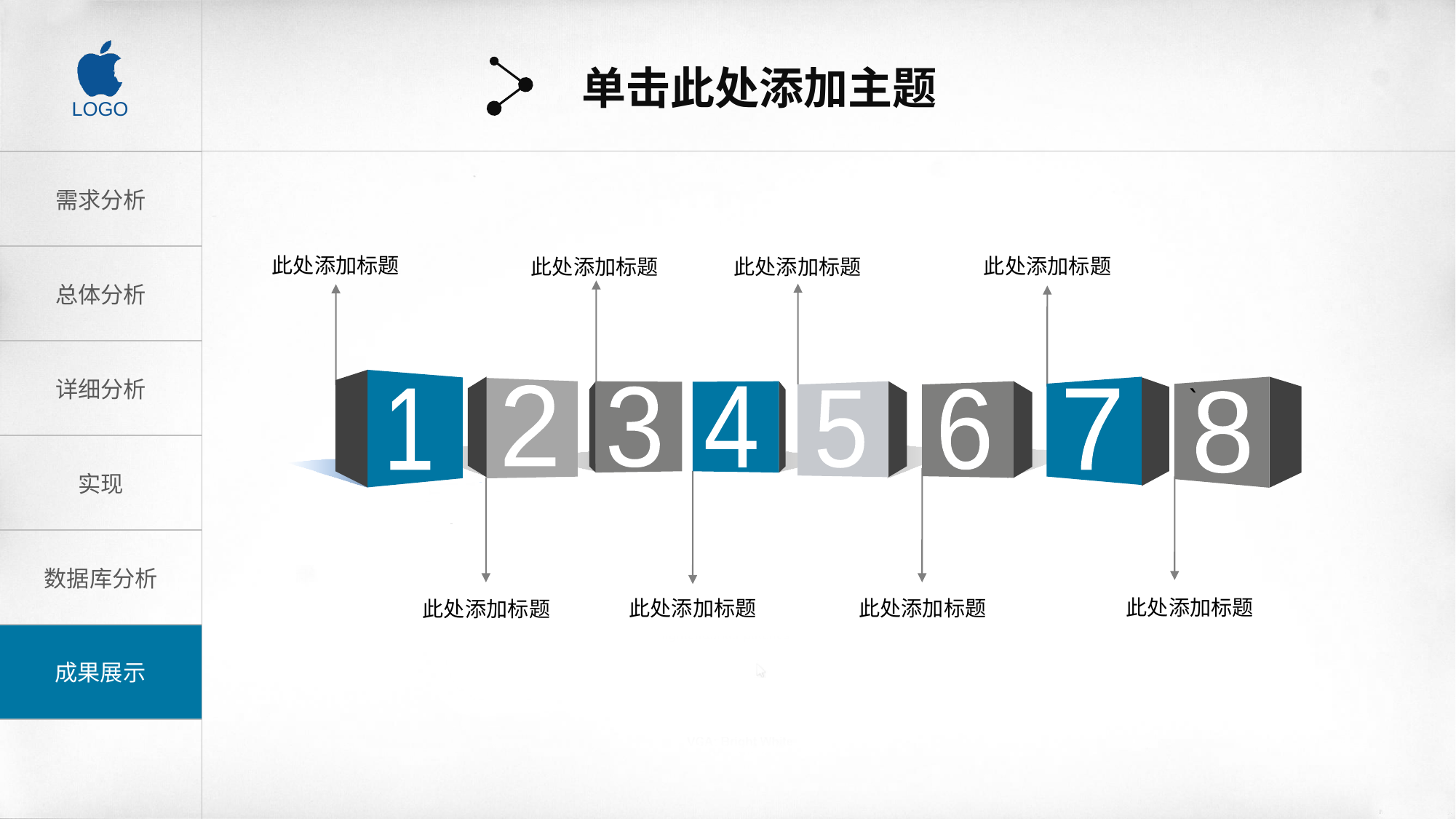

单击此处添加主题
此处添加标题
此处添加标题
此处添加标题
此处添加标题

`

2
3
4
7
1
6
5
8

此处添加标题
此处添加标题
此处添加标题
此处添加标题